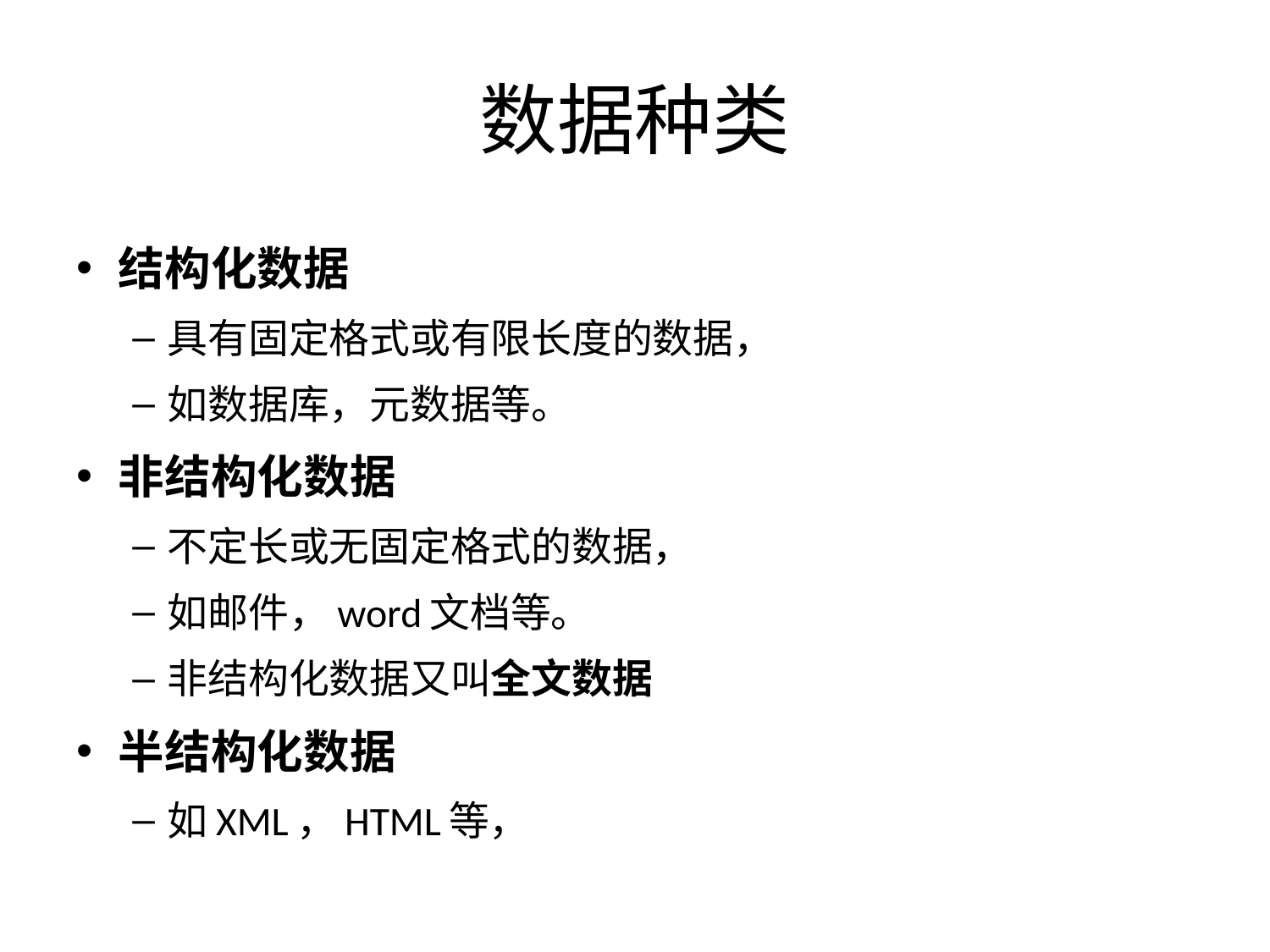

# 数据种类
结构化数据
具有固定格式或有限长度的数据，
如数据库，元数据等。
非结构化数据
不定长或无固定格式的数据，
如邮件，word文档等。
非结构化数据又叫全文数据
半结构化数据
如XML，HTML等，